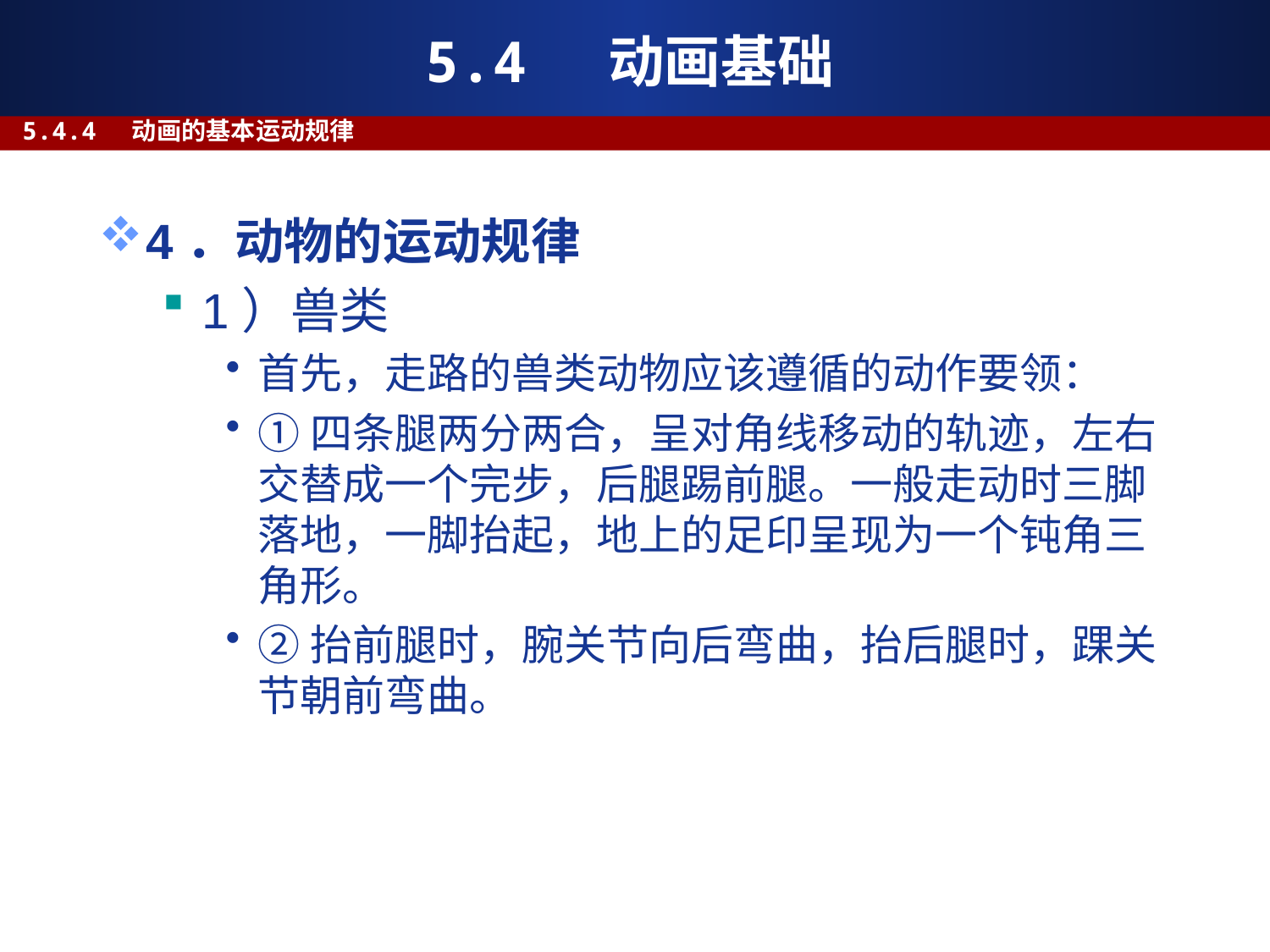

# 5.4  动画基础
5.4.4  动画的基本运动规律
4．动物的运动规律
1）兽类
首先，走路的兽类动物应该遵循的动作要领：
①四条腿两分两合，呈对角线移动的轨迹，左右交替成一个完步，后腿踢前腿。一般走动时三脚落地，一脚抬起，地上的足印呈现为一个钝角三角形。
②抬前腿时，腕关节向后弯曲，抬后腿时，踝关节朝前弯曲。